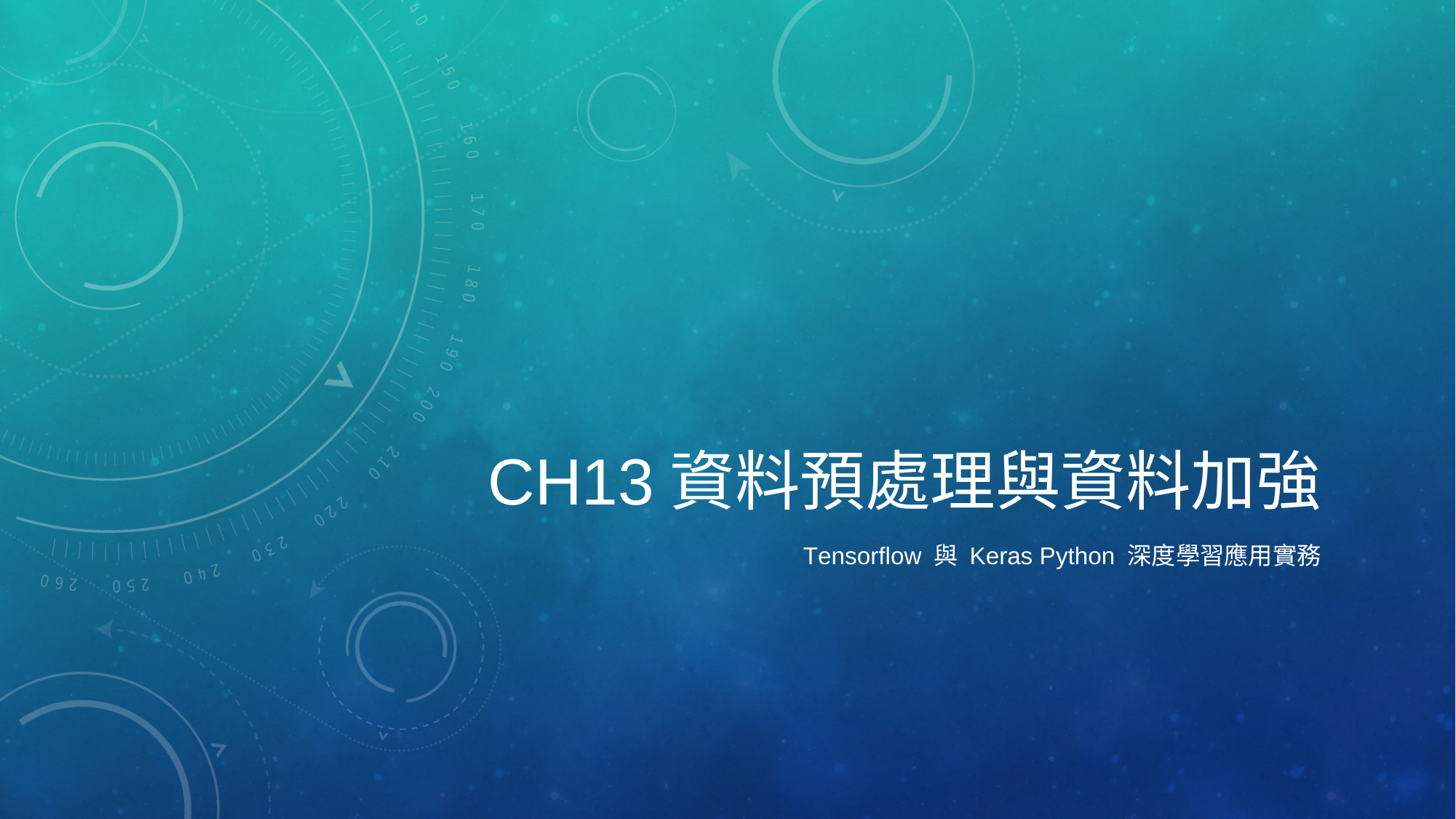

# CH13資料預處理與資料加強
Tensorflow 與 Keras Python 深度學習應用實務